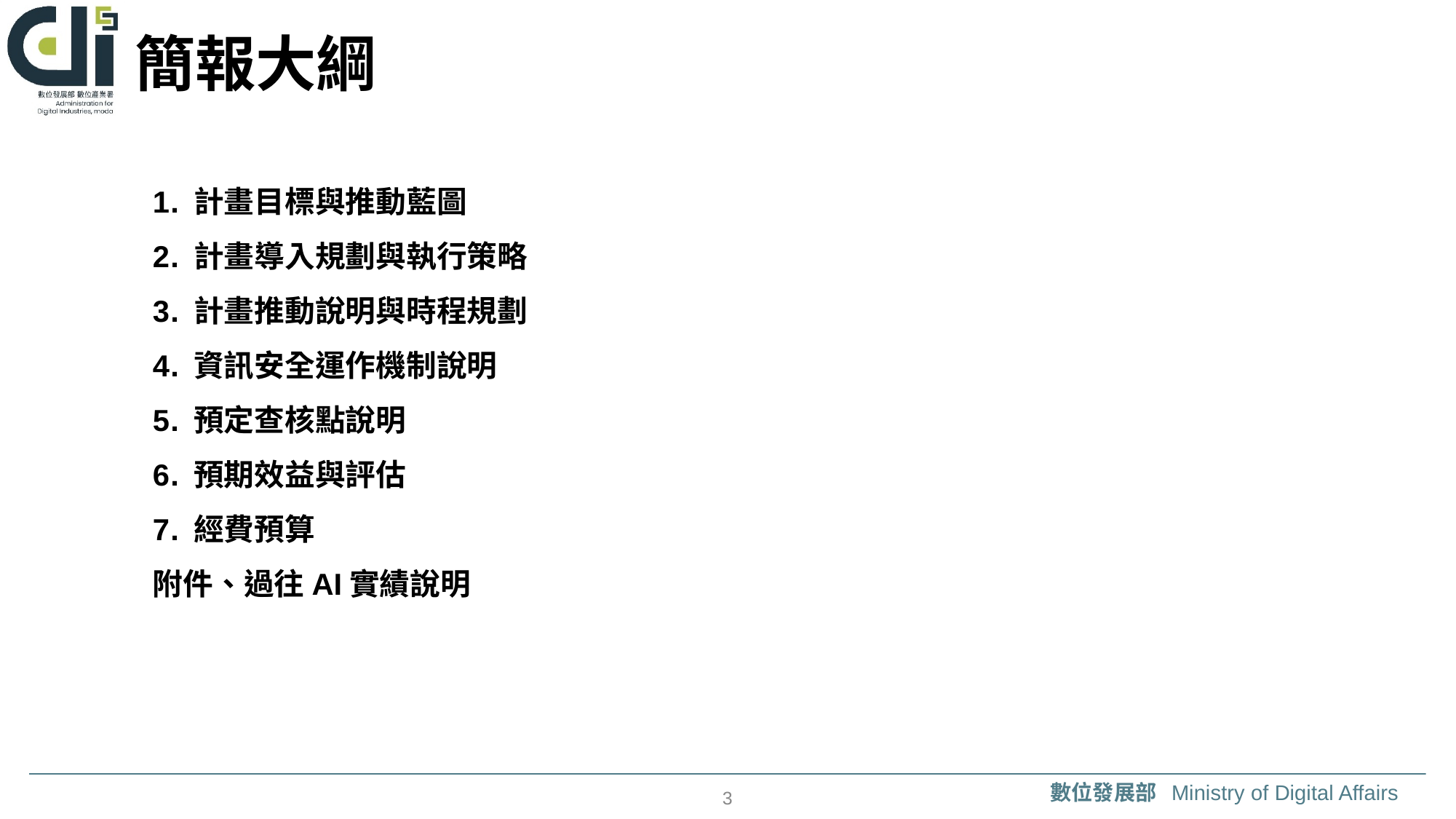

# 簡報大綱
計畫目標與推動藍圖
計畫導入規劃與執行策略
計畫推動說明與時程規劃
資訊安全運作機制說明
預定查核點說明
預期效益與評估
經費預算
附件、過往AI實績說明
3